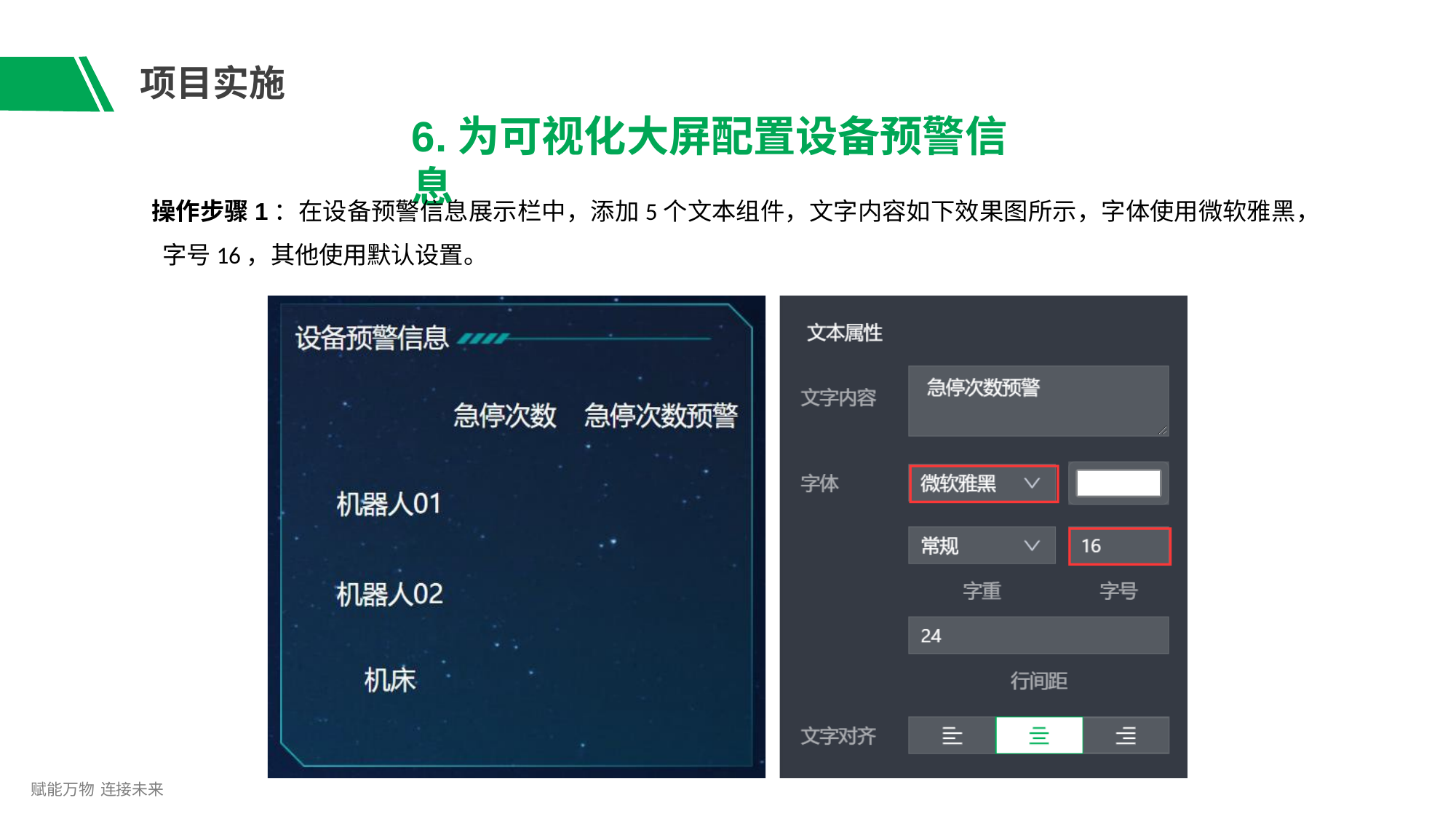

# 项目实施
6.为可视化大屏配置设备预警信息
操作步骤1：在设备预警信息展示栏中，添加5个文本组件，文字内容如下效果图所示，字体使用微软雅黑，  字号16，其他使用默认设置。

赋能万物 连接未来